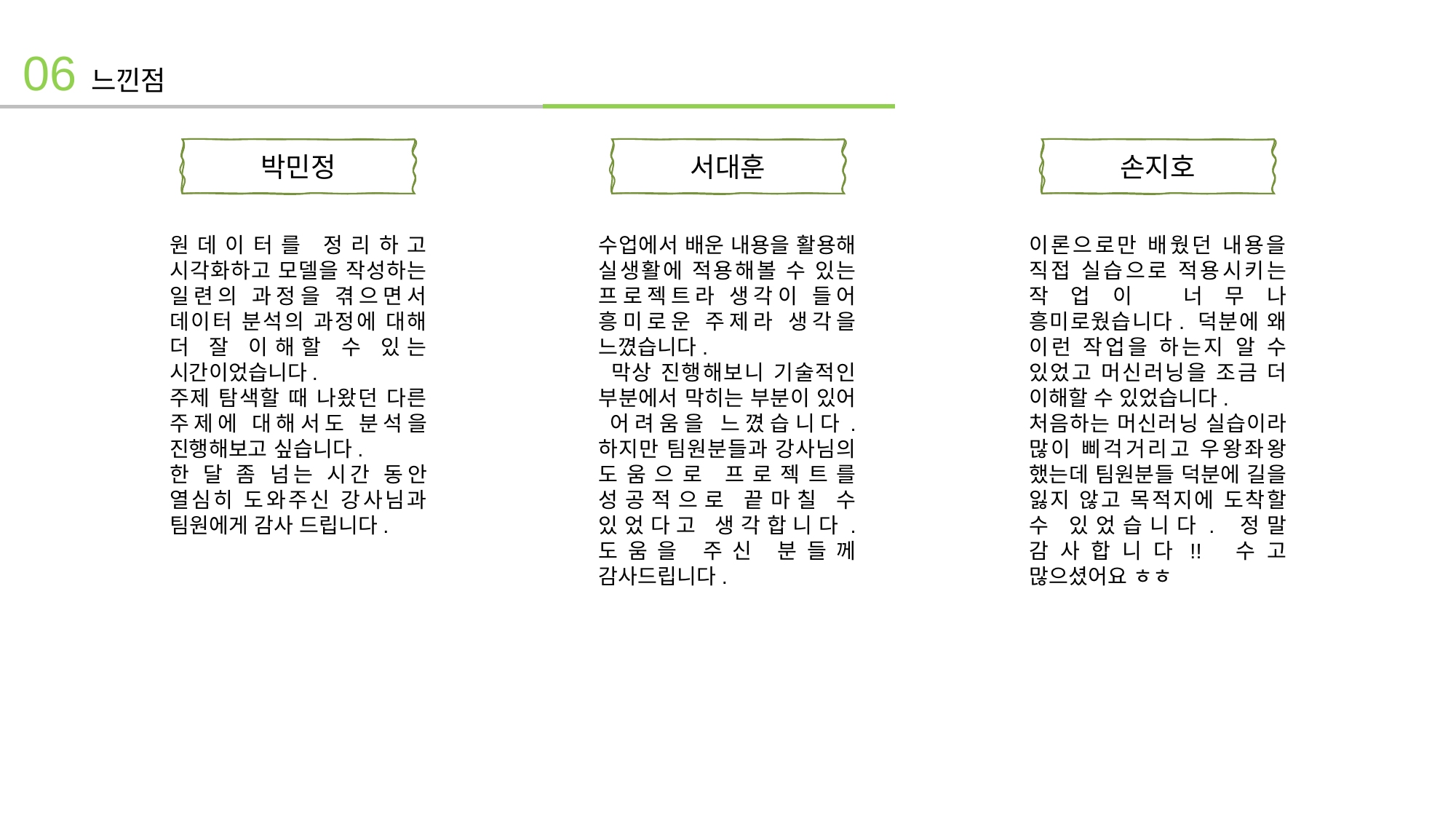

06 느낀점
박민정
서대훈
손지호
원데이터를 정리하고 시각화하고 모델을 작성하는 일련의 과정을 겪으면서 데이터 분석의 과정에 대해 더 잘 이해할 수 있는 시간이었습니다.
주제 탐색할 때 나왔던 다른 주제에 대해서도 분석을 진행해보고 싶습니다.
한 달 좀 넘는 시간 동안 열심히 도와주신 강사님과 팀원에게 감사 드립니다.
수업에서 배운 내용을 활용해 실생활에 적용해볼 수 있는 프로젝트라 생각이 들어 흥미로운 주제라 생각을 느꼈습니다.
 막상 진행해보니 기술적인 부분에서 막히는 부분이 있어 어려움을 느꼈습니다. 하지만 팀원분들과 강사님의 도움으로 프로젝트를 성공적으로 끝마칠 수 있었다고 생각합니다. 도움을 주신 분들께 감사드립니다.
이론으로만 배웠던 내용을 직접 실습으로 적용시키는 작업이 너무나 흥미로웠습니다. 덕분에 왜 이런 작업을 하는지 알 수 있었고 머신러닝을 조금 더 이해할 수 있었습니다.
처음하는 머신러닝 실습이라 많이 삐걱거리고 우왕좌왕 했는데 팀원분들 덕분에 길을 잃지 않고 목적지에 도착할 수 있었습니다. 정말 감사합니다!! 수고 많으셨어요 ㅎㅎ